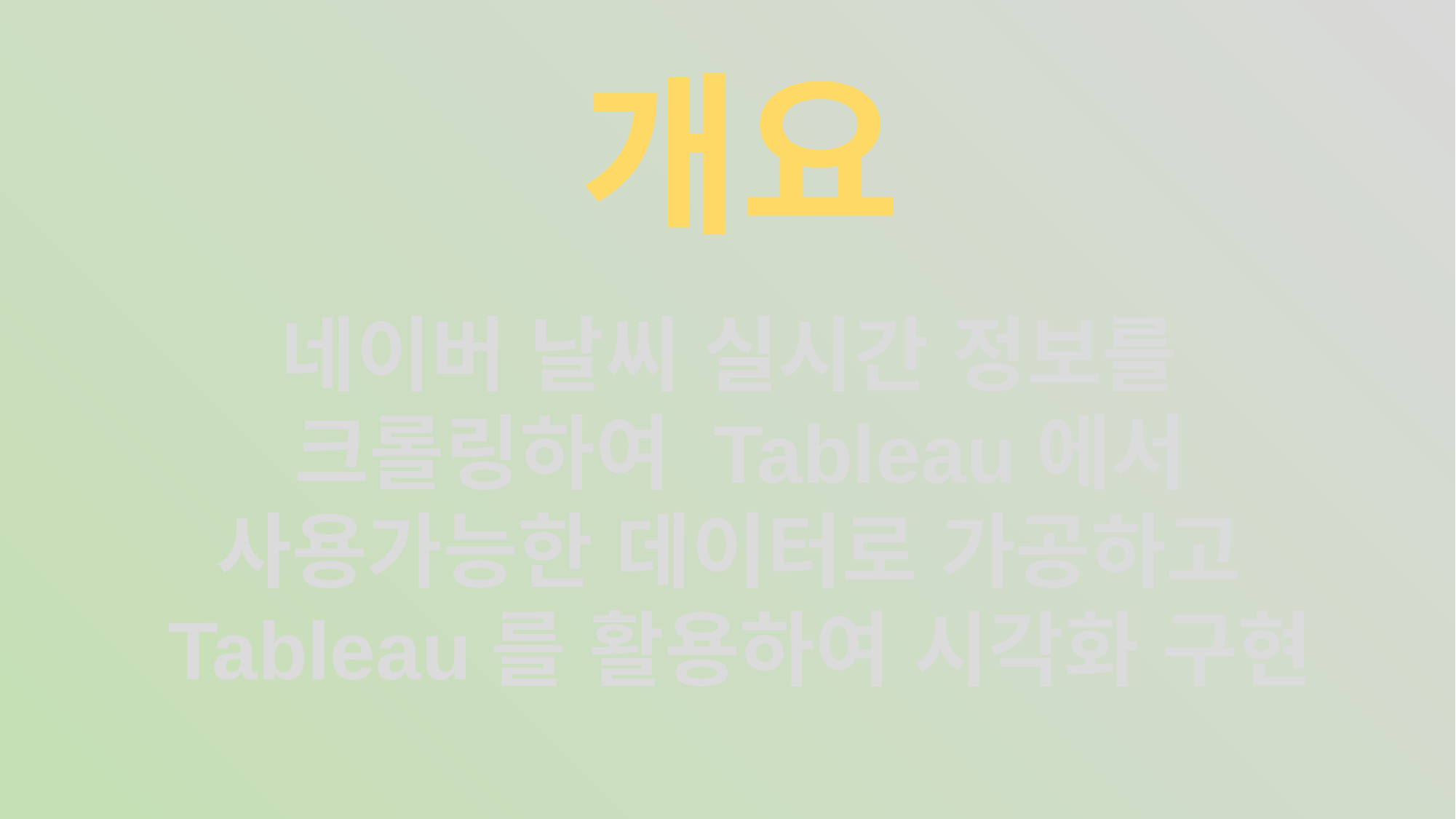

개요
네이버 날씨 실시간 정보를
크롤링하여 Tableau에서
사용가능한 데이터로 가공하고
Tableau를 활용하여 시각화 구현